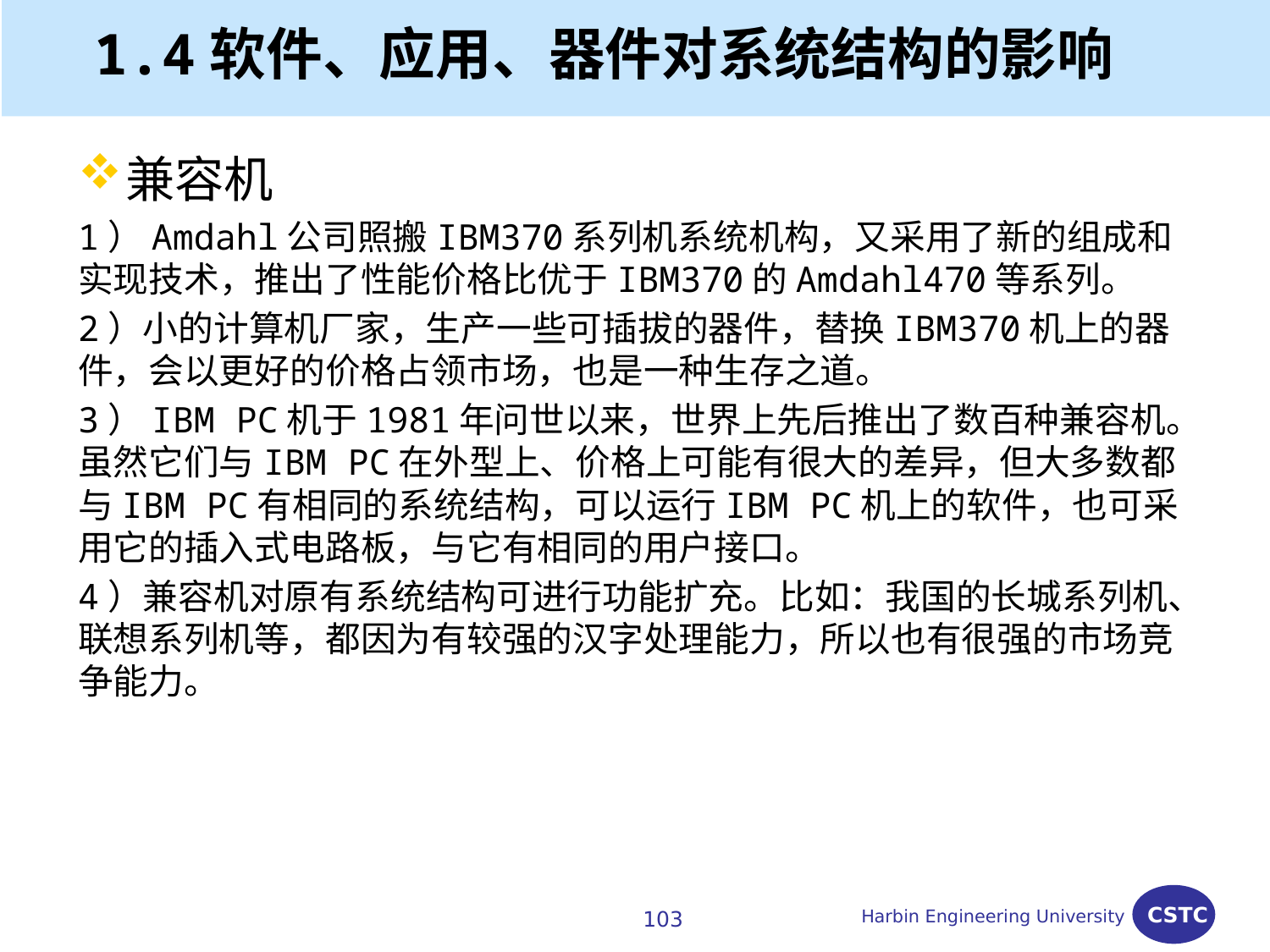

# 1.4软件、应用、器件对系统结构的影响
兼容机
1）Amdahl公司照搬IBM370系列机系统机构，又采用了新的组成和实现技术，推出了性能价格比优于IBM370的Amdahl470等系列。
2）小的计算机厂家，生产一些可插拔的器件，替换IBM370机上的器件，会以更好的价格占领市场，也是一种生存之道。
3）IBM PC机于1981年问世以来，世界上先后推出了数百种兼容机。虽然它们与IBM PC在外型上、价格上可能有很大的差异，但大多数都与IBM PC有相同的系统结构，可以运行IBM PC机上的软件，也可采用它的插入式电路板，与它有相同的用户接口。
4）兼容机对原有系统结构可进行功能扩充。比如：我国的长城系列机、联想系列机等，都因为有较强的汉字处理能力，所以也有很强的市场竞争能力。

103
Harbin Engineering University